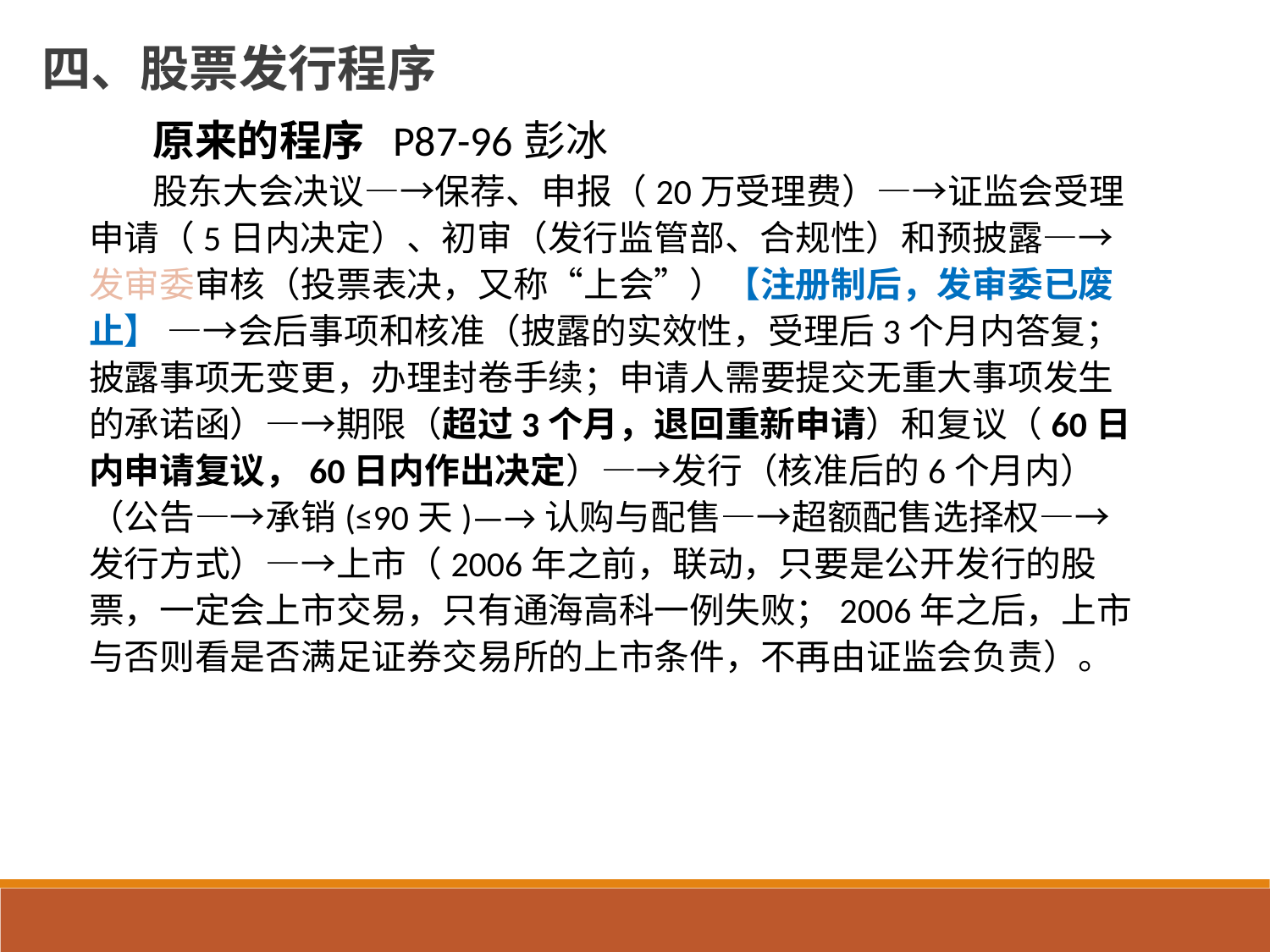

四、股票发行程序
原来的程序  P87-96彭冰
股东大会决议—→保荐、申报（20万受理费）—→证监会受理申请（5日内决定）、初审（发行监管部、合规性）和预披露—→发审委审核（投票表决，又称“上会”）【注册制后，发审委已废止】 —→会后事项和核准（披露的实效性，受理后3个月内答复；披露事项无变更，办理封卷手续；申请人需要提交无重大事项发生的承诺函）—→期限（超过3个月，退回重新申请）和复议（60日内申请复议，60日内作出决定）—→发行（核准后的6个月内）（公告—→承销(≤90天)—→认购与配售—→超额配售选择权—→发行方式）—→上市（2006年之前，联动，只要是公开发行的股票，一定会上市交易，只有通海高科一例失败；2006年之后，上市与否则看是否满足证券交易所的上市条件，不再由证监会负责）。